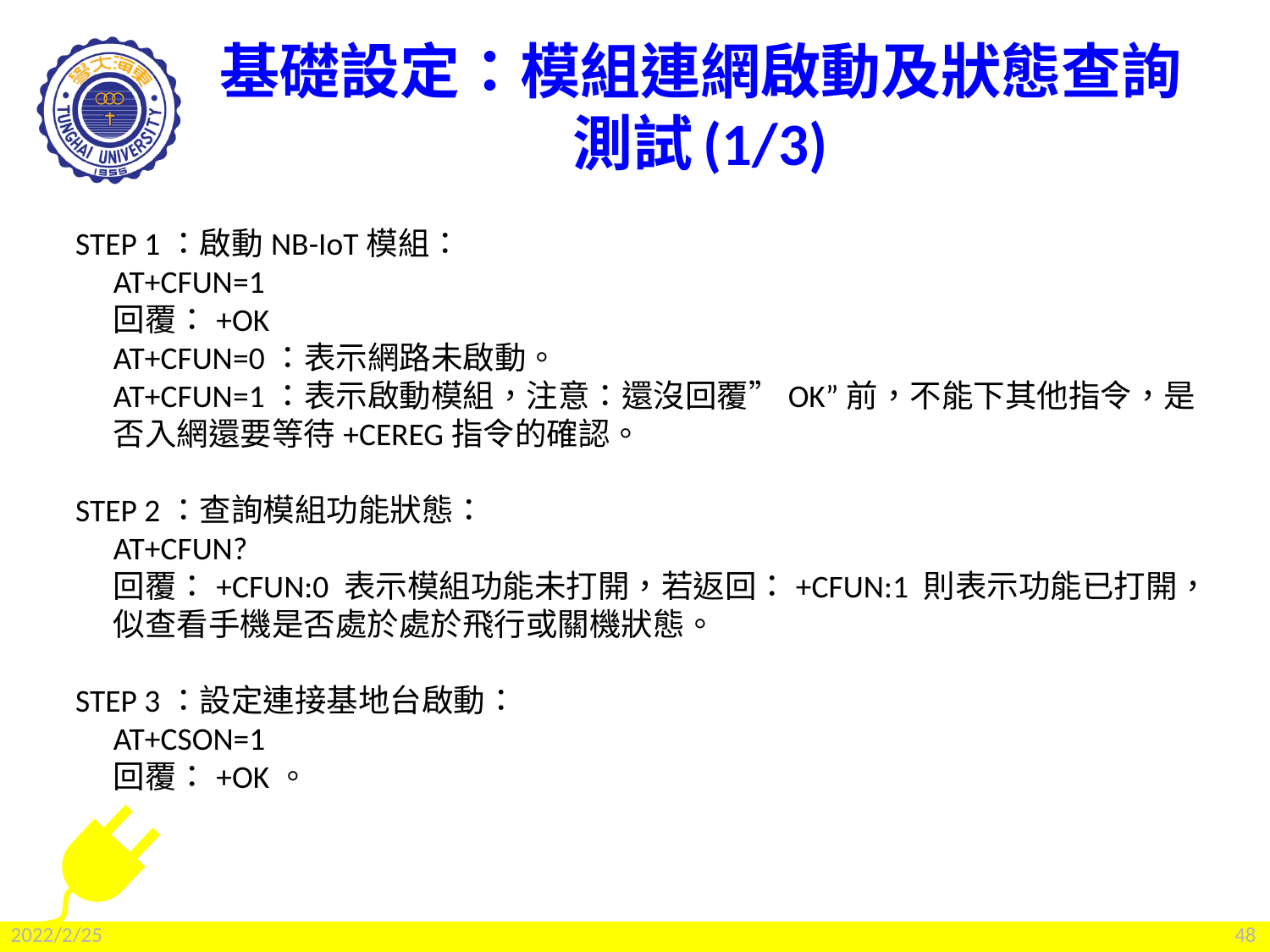

# 基礎設定：模組連網啟動及狀態查詢測試(1/3)
STEP 1：啟動NB-IoT模組：
AT+CFUN=1
回覆：+OK
AT+CFUN=0：表示網路未啟動。
AT+CFUN=1：表示啟動模組，注意：還沒回覆”OK”前，不能下其他指令，是否入網還要等待+CEREG指令的確認。

STEP 2：查詢模組功能狀態：
AT+CFUN?
回覆：+CFUN:0 表示模組功能未打開，若返回：+CFUN:1 則表示功能已打開，似查看手機是否處於處於飛行或關機狀態。

STEP 3：設定連接基地台啟動：
AT+CSON=1
回覆：+OK。

2022/2/25

48